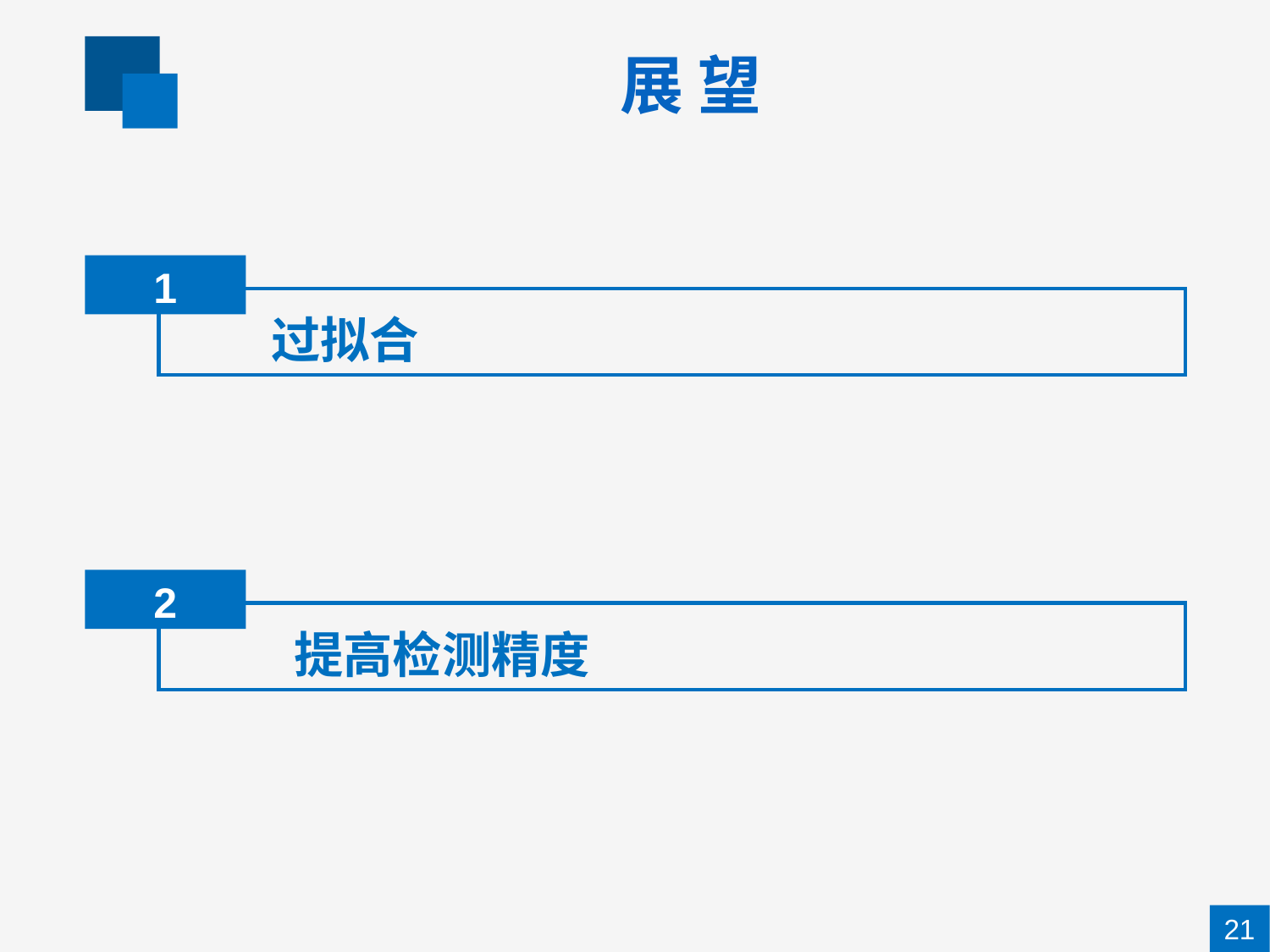

展 望
1
过拟合
2
 提高检测精度

21